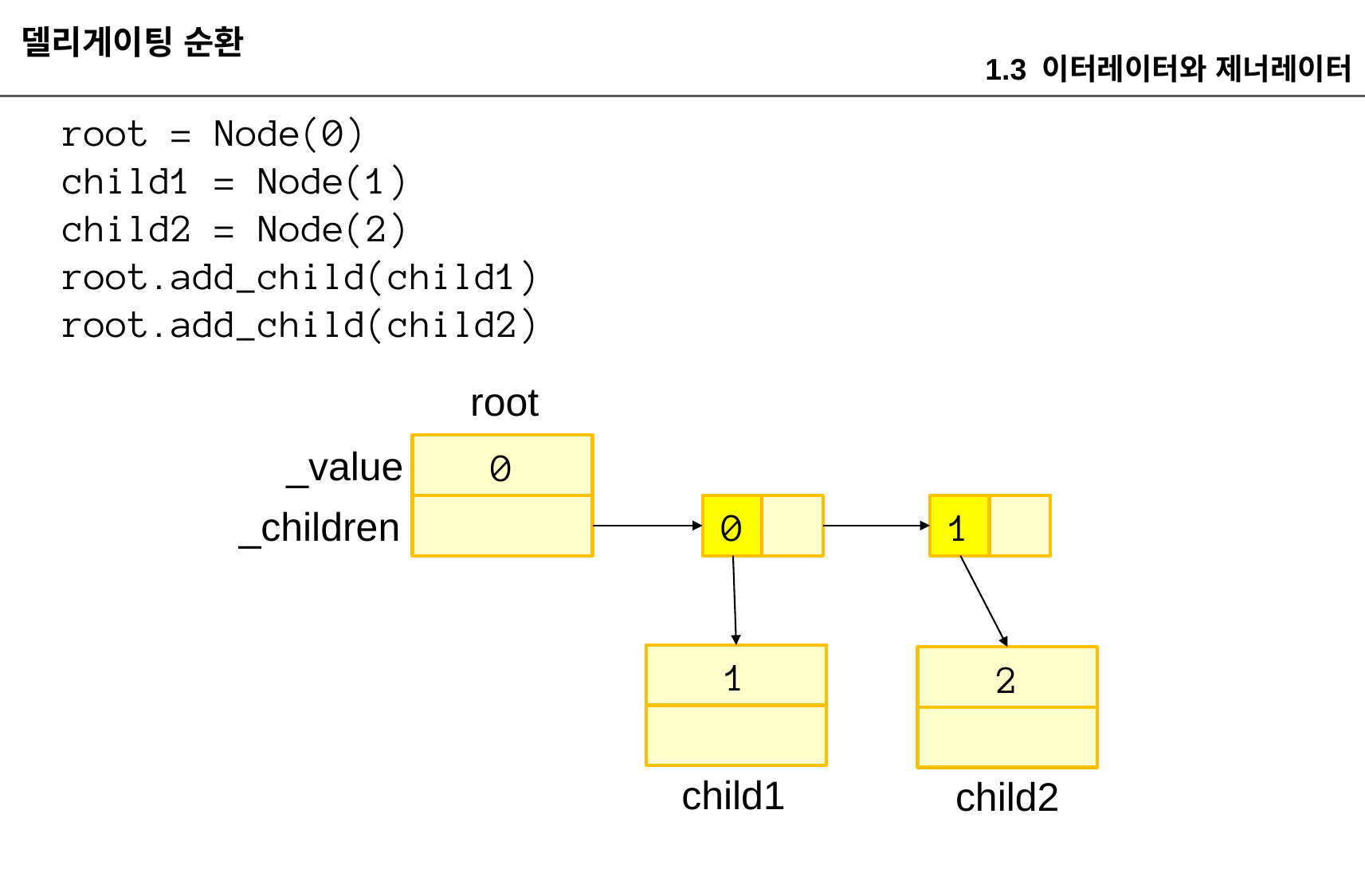

델리게이팅 순환
1.3 이터레이터와 제너레이터
root = Node(0)
child1 = Node(1)
child2 = Node(2)
root.add_child(child1)
root.add_child(child2)
root
_value
0
1

_children

0

1
2

child1
child2